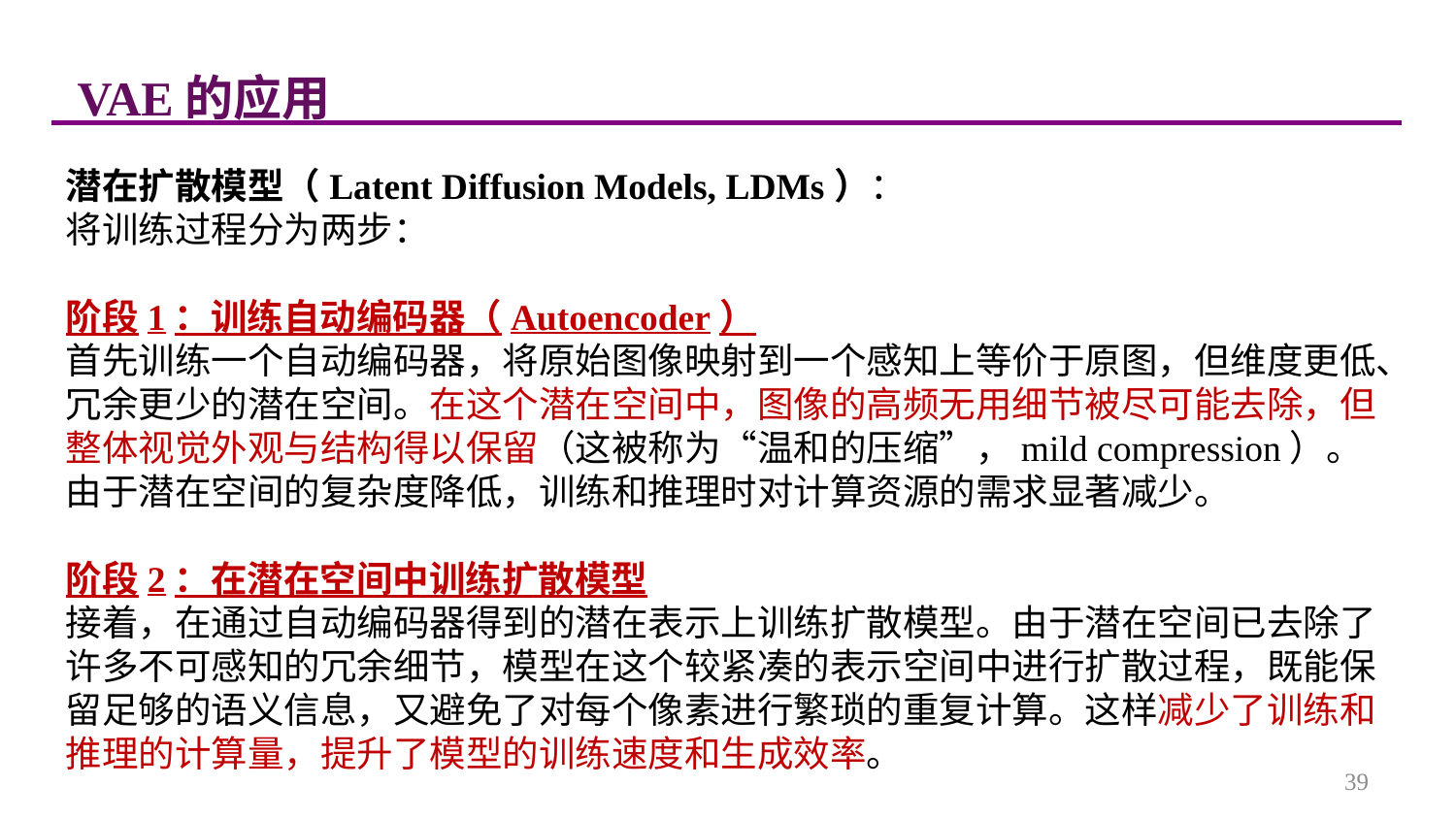

VAE的应用
潜在扩散模型（Latent Diffusion Models, LDMs）：
将训练过程分为两步：

阶段1：训练自动编码器（Autoencoder）
首先训练一个自动编码器，将原始图像映射到一个感知上等价于原图，但维度更低、冗余更少的潜在空间。在这个潜在空间中，图像的高频无用细节被尽可能去除，但整体视觉外观与结构得以保留（这被称为“温和的压缩”，mild compression）。由于潜在空间的复杂度降低，训练和推理时对计算资源的需求显著减少。

阶段2：在潜在空间中训练扩散模型
接着，在通过自动编码器得到的潜在表示上训练扩散模型。由于潜在空间已去除了许多不可感知的冗余细节，模型在这个较紧凑的表示空间中进行扩散过程，既能保留足够的语义信息，又避免了对每个像素进行繁琐的重复计算。这样减少了训练和推理的计算量，提升了模型的训练速度和生成效率。
39